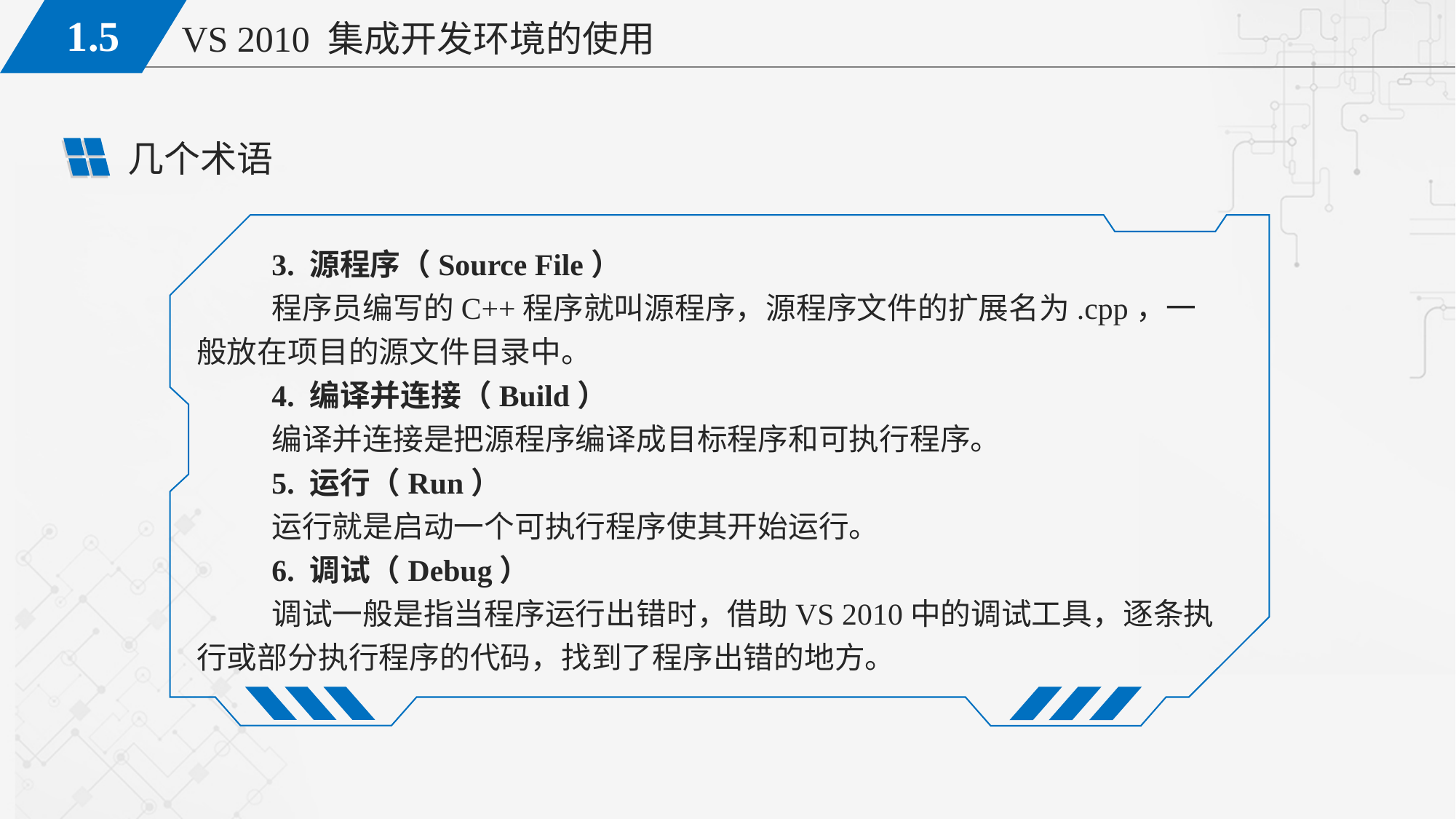

几个术语

3. 源程序（Source File）
程序员编写的C++程序就叫源程序，源程序文件的扩展名为.cpp，一般放在项目的源文件目录中。
4. 编译并连接（Build）
编译并连接是把源程序编译成目标程序和可执行程序。
5. 运行（Run）
运行就是启动一个可执行程序使其开始运行。
6. 调试（Debug）
调试一般是指当程序运行出错时，借助VS 2010中的调试工具，逐条执行或部分执行程序的代码，找到了程序出错的地方。